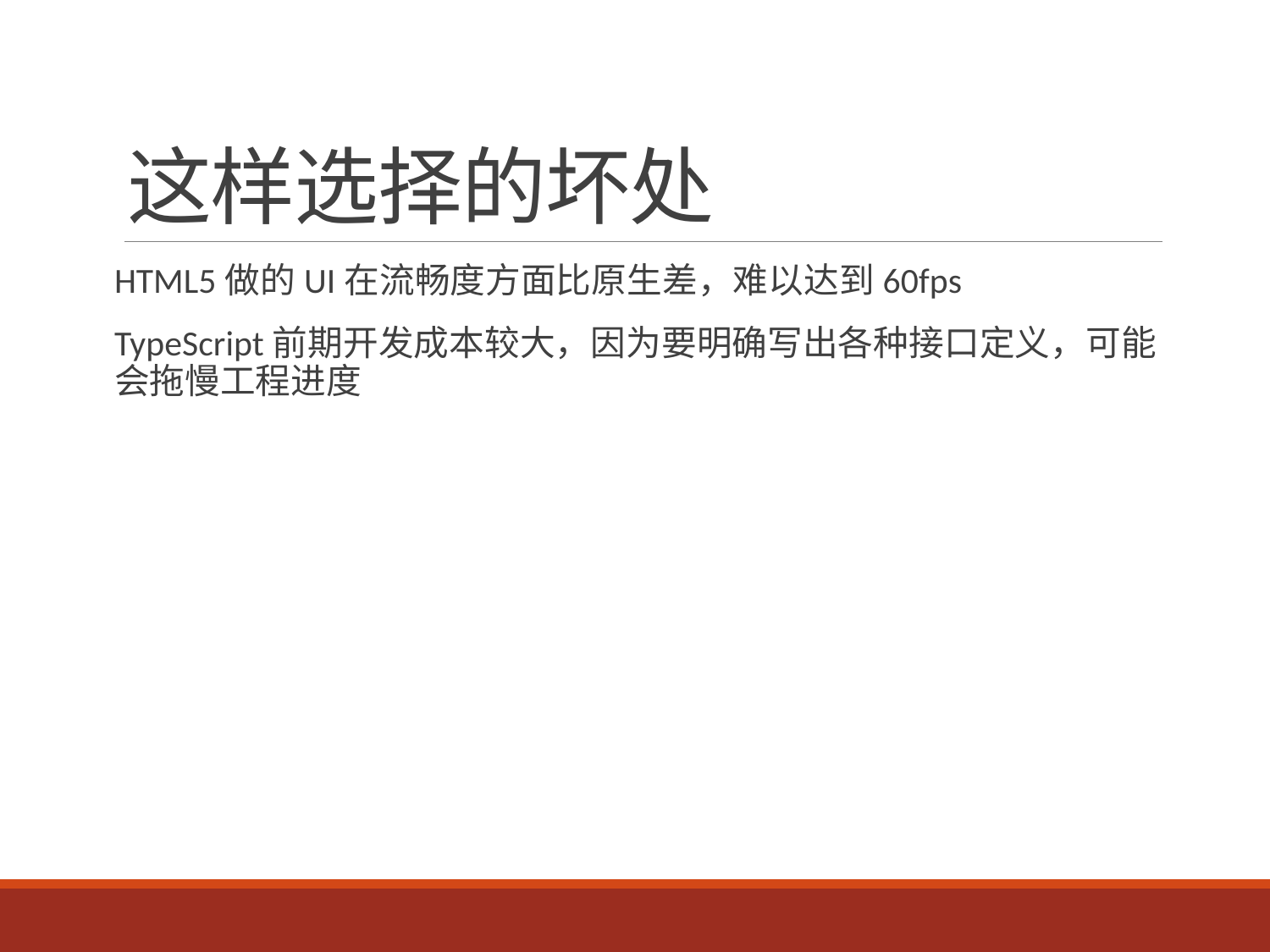

# 这样选择的坏处
HTML5做的UI在流畅度方面比原生差，难以达到60fps
TypeScript前期开发成本较大，因为要明确写出各种接口定义，可能会拖慢工程进度